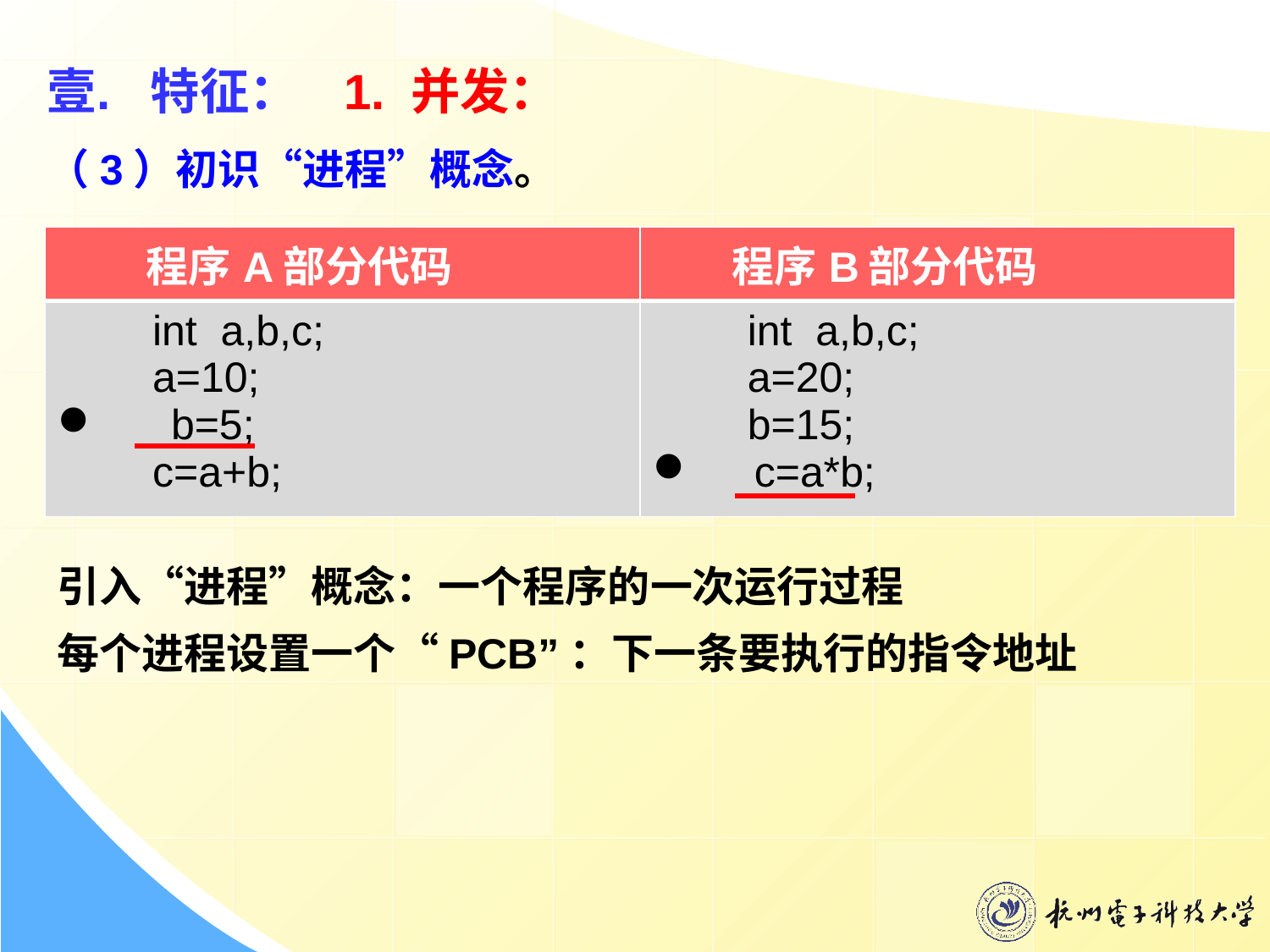

特征：   1. 并发：
（3）初识“进程”概念。

| 程序A部分代码 | 程序B部分代码 |
| --- | --- |
| int a,b,c; a=10; b=5; c=a+b; | int a,b,c; a=20; b=15; c=a\*b; |
引入“进程”概念：一个程序的一次运行过程
每个进程设置一个“PCB”：下一条要执行的指令地址